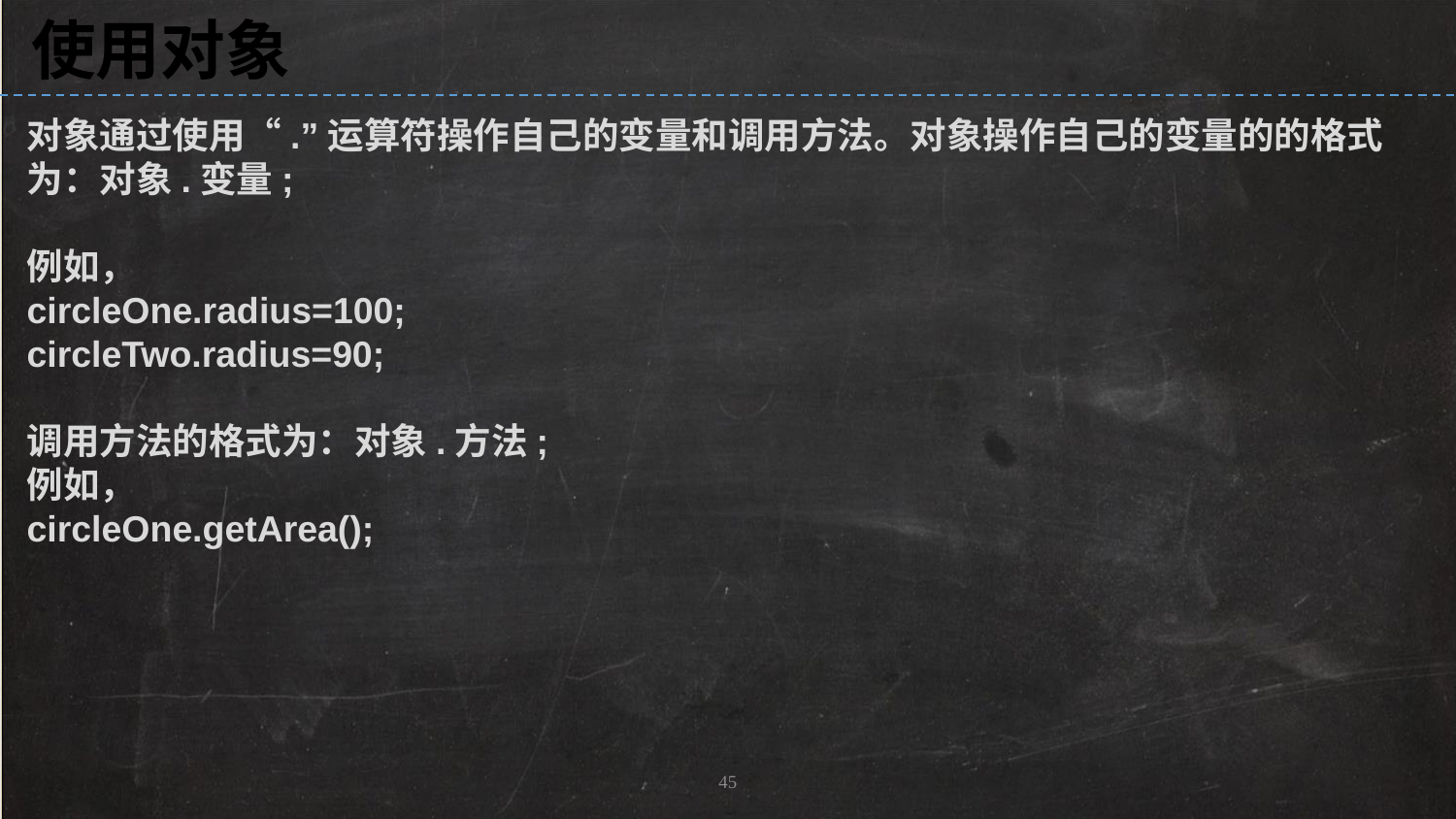

使用对象
对象通过使用“.”运算符操作自己的变量和调用方法。对象操作自己的变量的的格式为：对象.变量;

例如，
circleOne.radius=100;
circleTwo.radius=90;

调用方法的格式为：对象.方法;
例如，
circleOne.getArea();
45